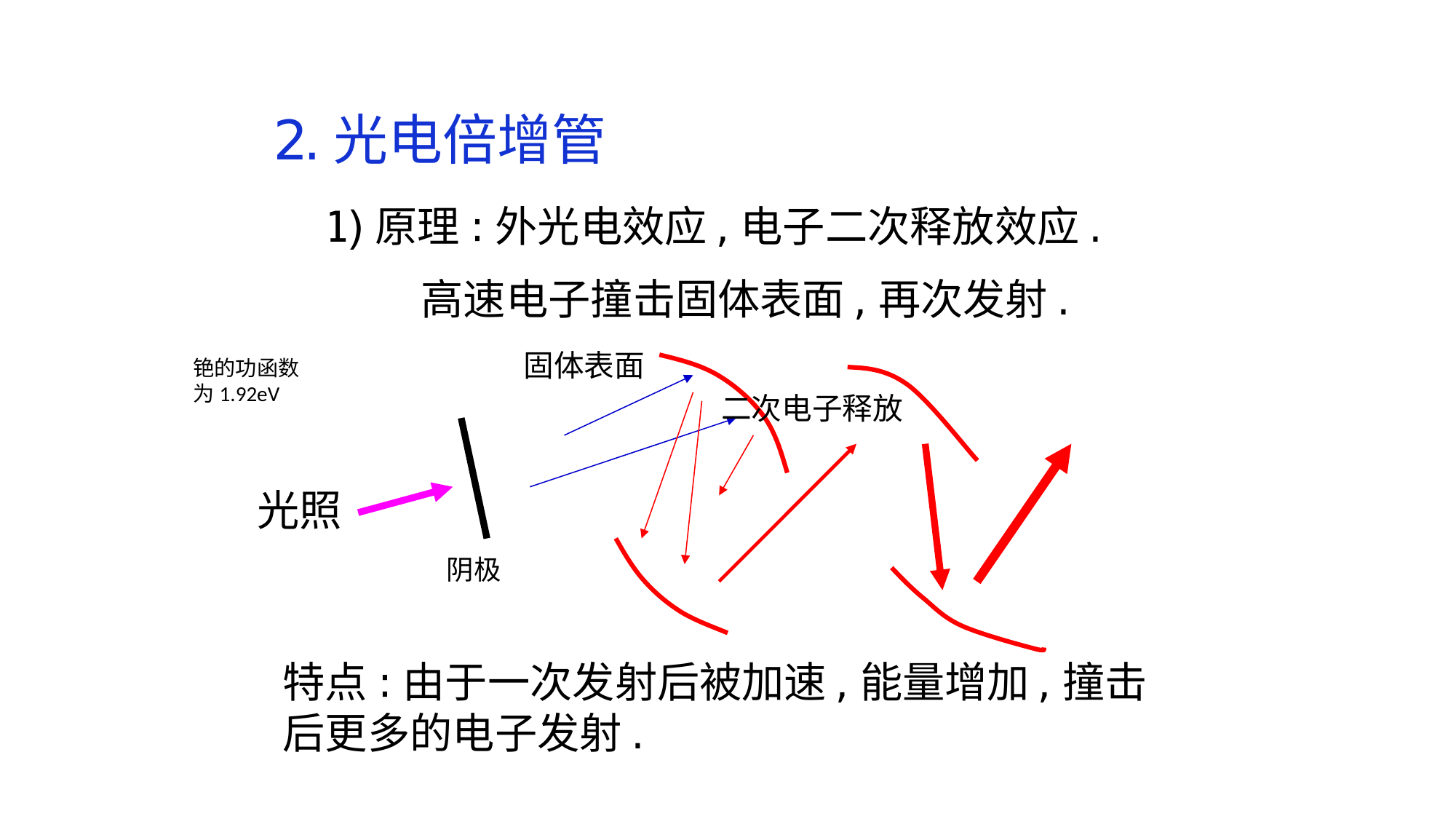

2.光电倍增管
1)原理:外光电效应,电子二次释放效应.
         高速电子撞击固体表面,再次发射.

固体表面
铯的功函数
为1.92eV

二次电子释放

光照

阴极

特点:由于一次发射后被加速,能量增加,撞击后更多的电子发射.